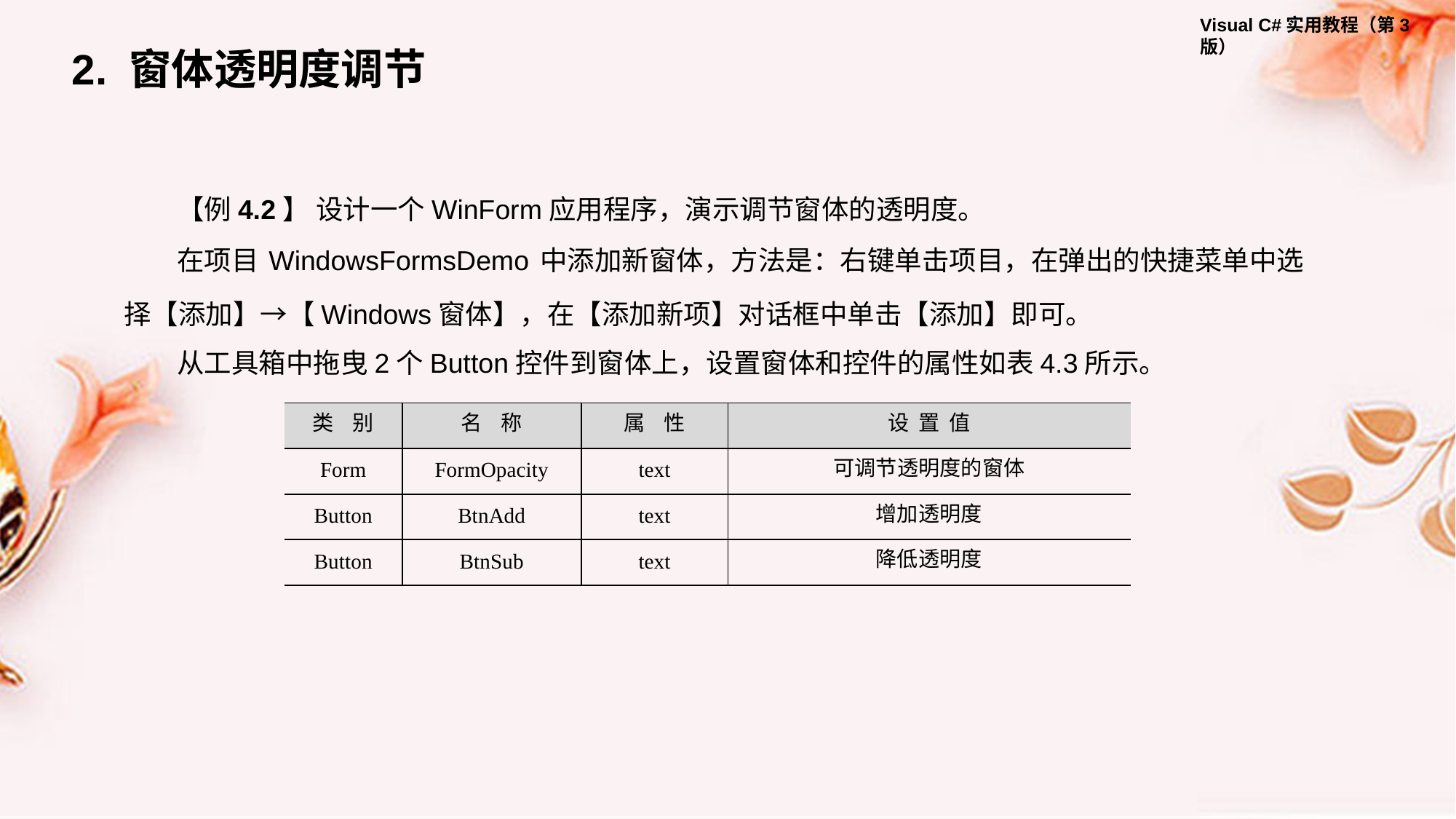

2. 窗体透明度调节
【例4.2】 设计一个WinForm应用程序，演示调节窗体的透明度。
在项目 WindowsFormsDemo 中添加新窗体，方法是：右键单击项目，在弹出的快捷菜单中选择【添加】→【Windows窗体】，在【添加新项】对话框中单击【添加】即可。
从工具箱中拖曳2个Button控件到窗体上，设置窗体和控件的属性如表4.3所示。
| 类 别 | 名 称 | 属 性 | 设 置 值 |
| --- | --- | --- | --- |
| Form | FormOpacity | text | 可调节透明度的窗体 |
| Button | BtnAdd | text | 增加透明度 |
| Button | BtnSub | text | 降低透明度 |